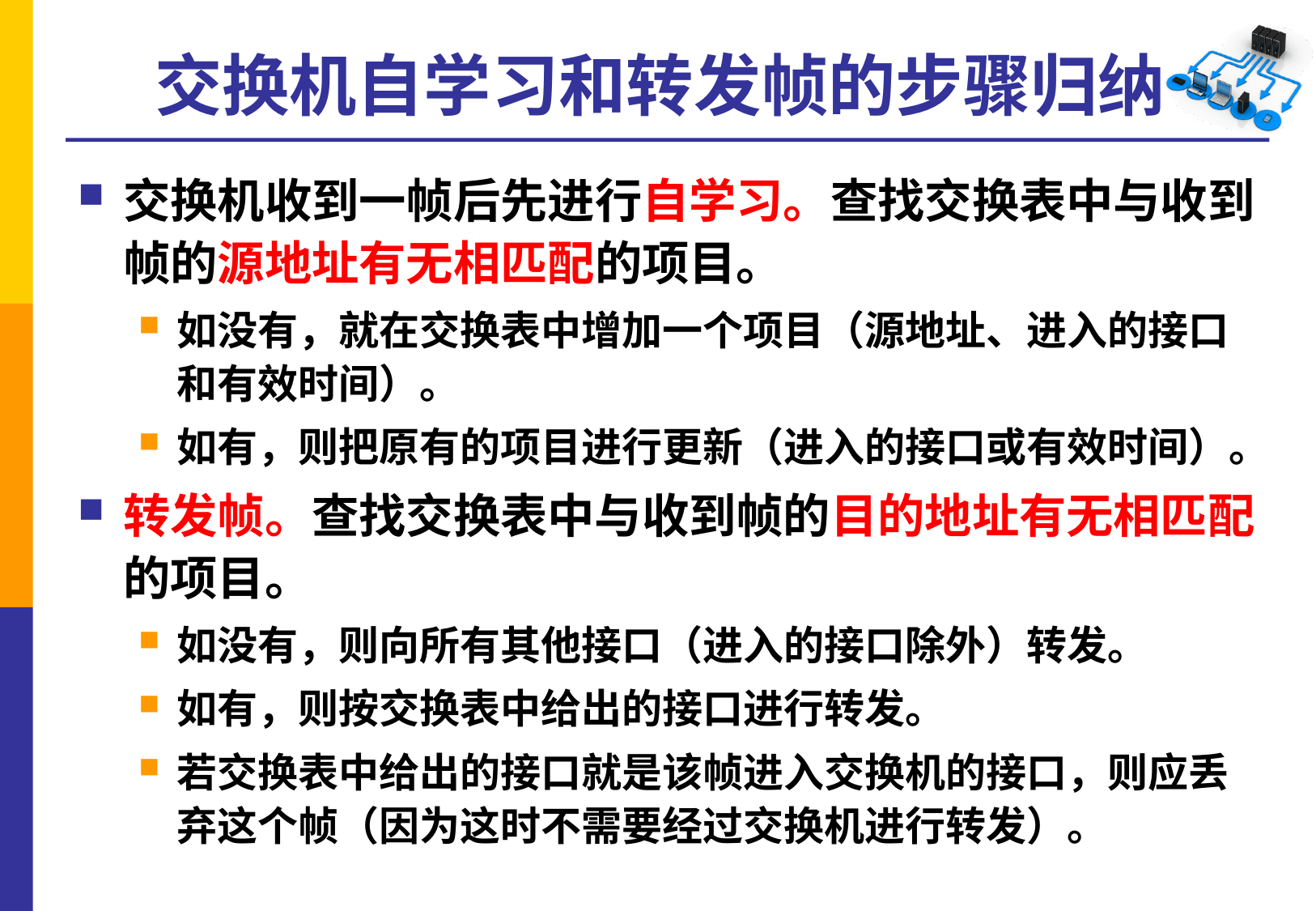

# 交换机自学习和转发帧的步骤归纳
交换机收到一帧后先进行自学习。查找交换表中与收到帧的源地址有无相匹配的项目。
如没有，就在交换表中增加一个项目（源地址、进入的接口和有效时间）。
如有，则把原有的项目进行更新（进入的接口或有效时间）。
转发帧。查找交换表中与收到帧的目的地址有无相匹配的项目。
如没有，则向所有其他接口（进入的接口除外）转发。
如有，则按交换表中给出的接口进行转发。
若交换表中给出的接口就是该帧进入交换机的接口，则应丢弃这个帧（因为这时不需要经过交换机进行转发）。